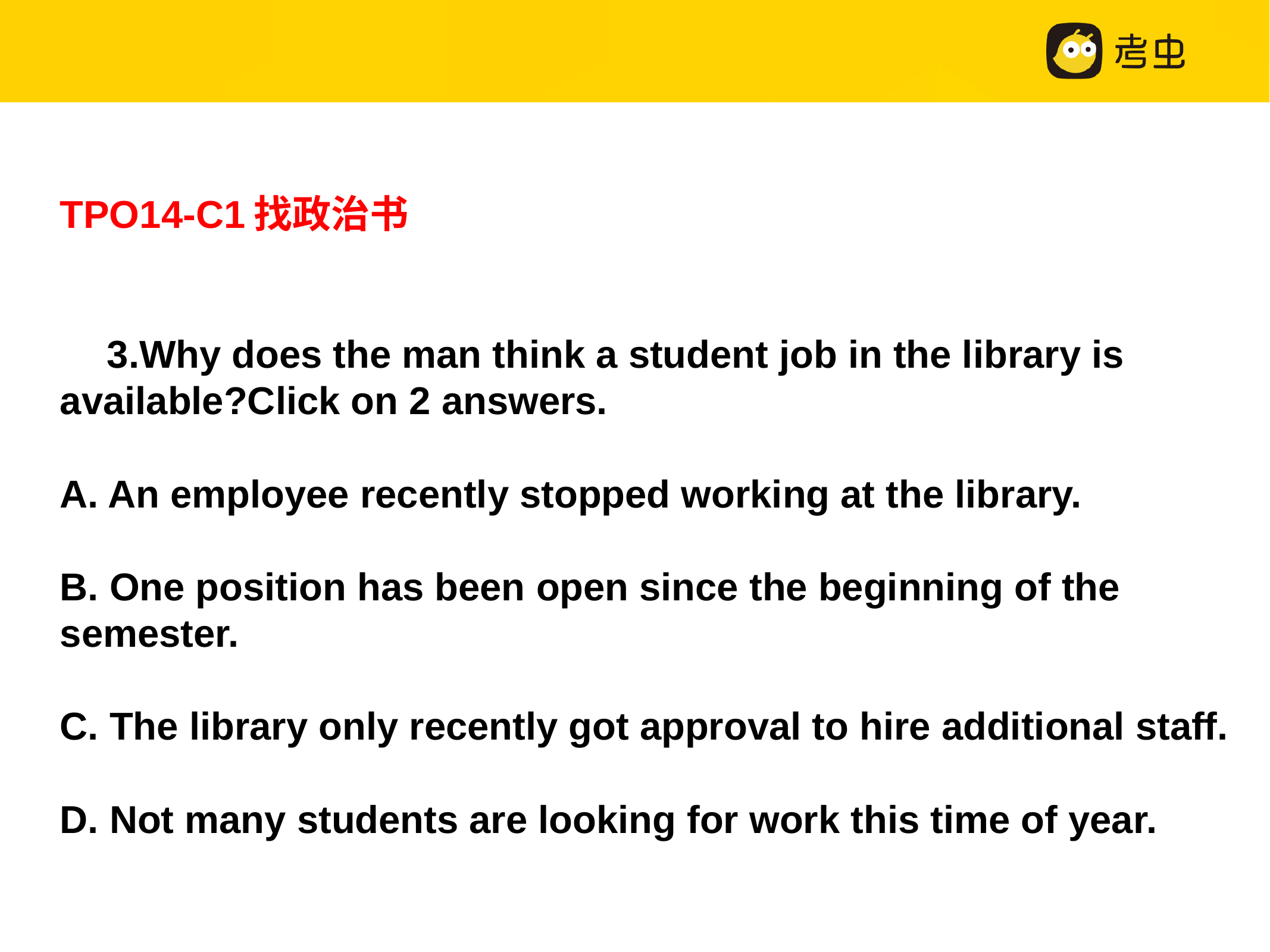

TPO14-C1找政治书

　3.Why does the man think a student job in the library is available?Click on 2 answers.

A. An employee recently stopped working at the library.

B. One position has been open since the beginning of the semester.

C. The library only recently got approval to hire additional staff.

D. Not many students are looking for work this time of year.